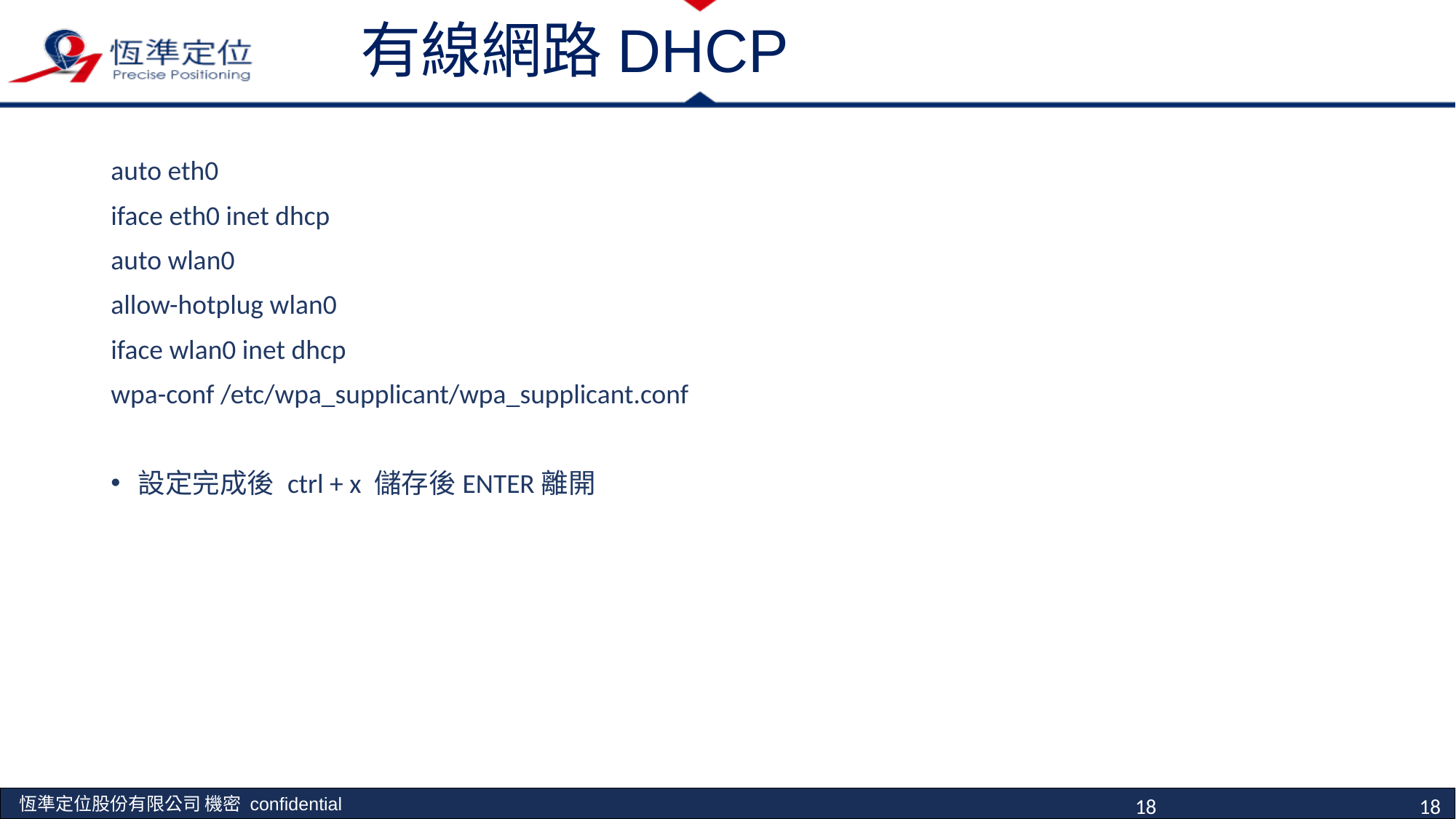

# 有線網路DHCP
auto eth0
iface eth0 inet dhcp
auto wlan0
allow-hotplug wlan0
iface wlan0 inet dhcp
wpa-conf /etc/wpa_supplicant/wpa_supplicant.conf

設定完成後 ctrl + x 儲存後ENTER離開

18